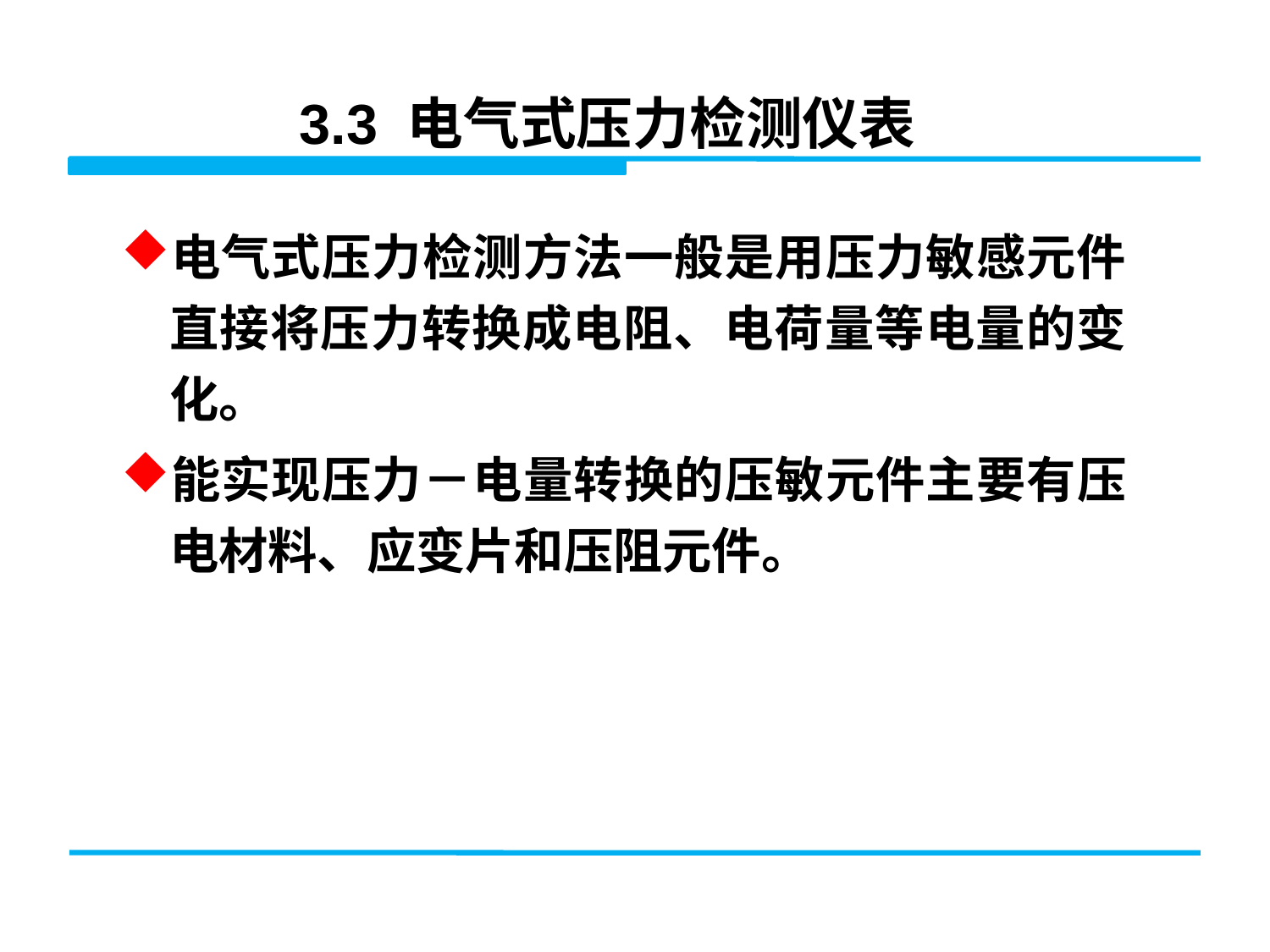

# 3.3 电气式压力检测仪表
电气式压力检测方法一般是用压力敏感元件直接将压力转换成电阻、电荷量等电量的变化。
能实现压力－电量转换的压敏元件主要有压电材料、应变片和压阻元件。